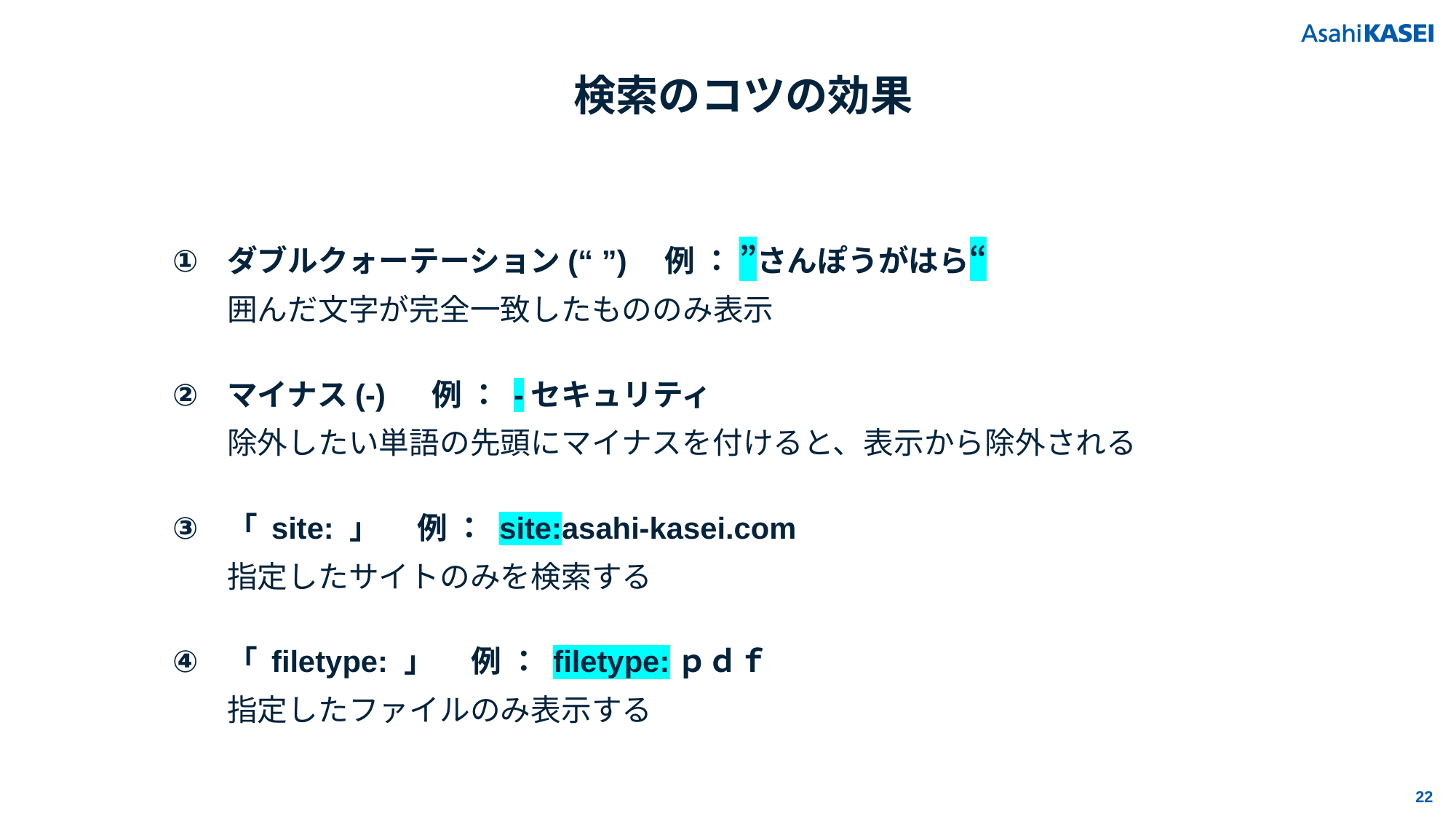

検索のコツの効果
ダブルクォーテーション(“ ”)　例 ： ”さんぽうがはら“
囲んだ文字が完全一致したもののみ表示
マイナス(-) 　例 ： -セキュリティ
除外したい単語の先頭にマイナスを付けると、表示から除外される
「 site: 」 　例 ： site:asahi-kasei.com
指定したサイトのみを検索する
「 filetype: 」 　例 ： filetype:ｐｄｆ
指定したファイルのみ表示する
22